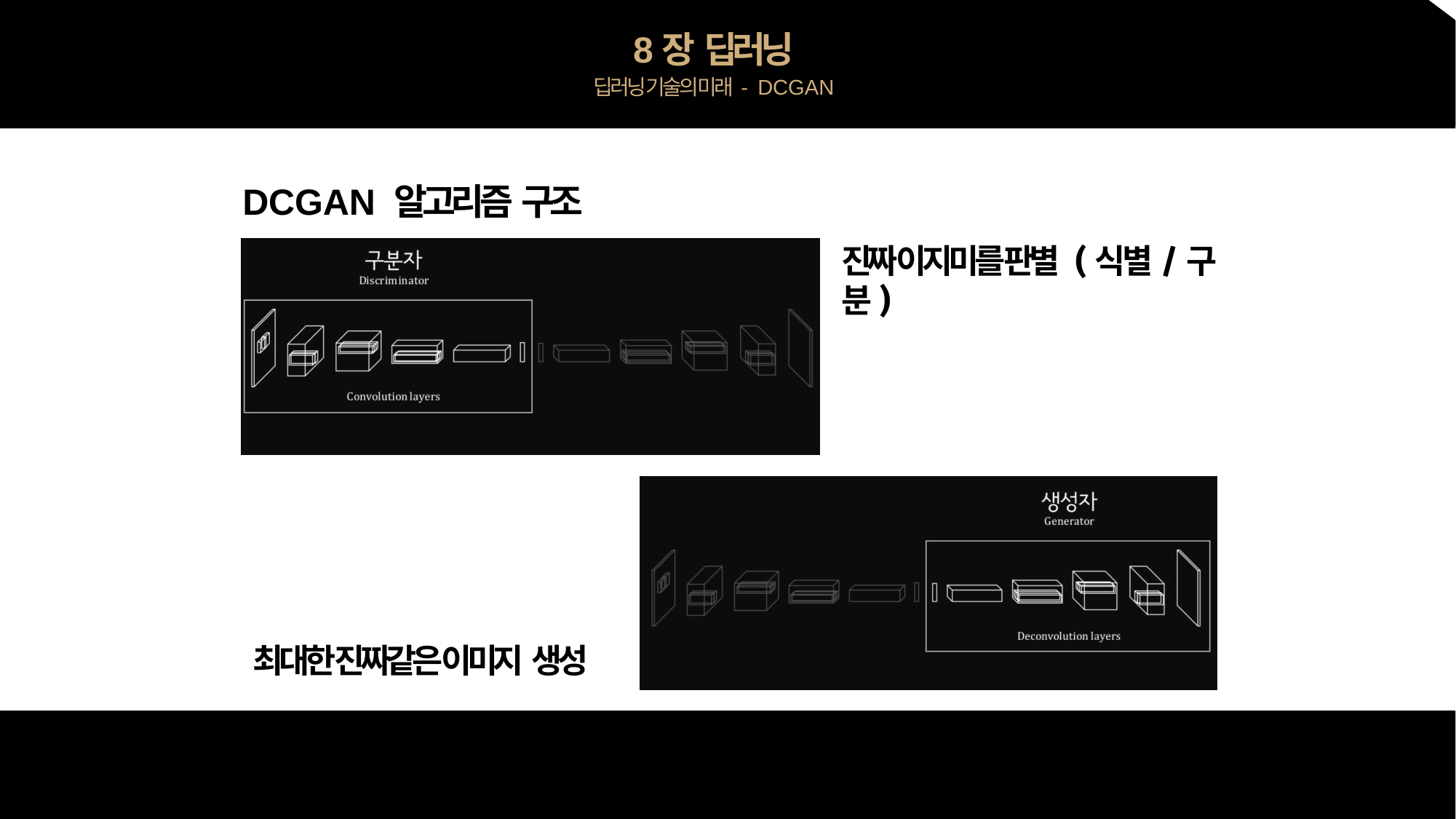

# 8장 딥러닝
딥러닝 기술의 미래 - DCGAN
DCGAN 알고리즘 구조

진짜 이지미를 판별 (식별/구분)

최대한 진짜같은 이미지 생성